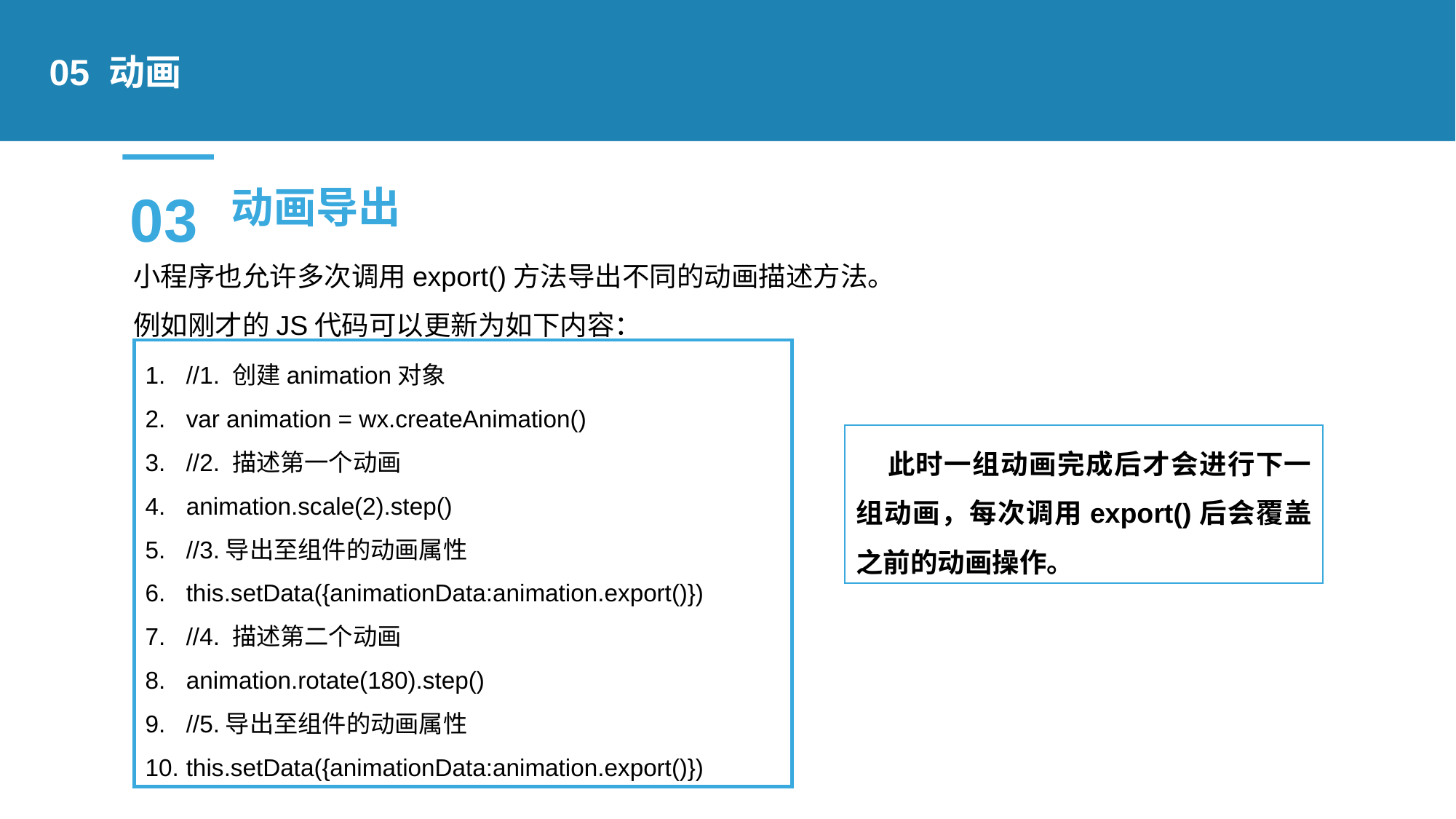

05 动画
03

动画导出
小程序也允许多次调用export()方法导出不同的动画描述方法。
例如刚才的JS代码可以更新为如下内容：
//1. 创建animation对象
var animation = wx.createAnimation()
//2. 描述第一个动画
animation.scale(2).step()
//3.导出至组件的动画属性
this.setData({animationData:animation.export()})
//4. 描述第二个动画
animation.rotate(180).step()
//5.导出至组件的动画属性
this.setData({animationData:animation.export()})
此时一组动画完成后才会进行下一组动画，每次调用export()后会覆盖之前的动画操作。